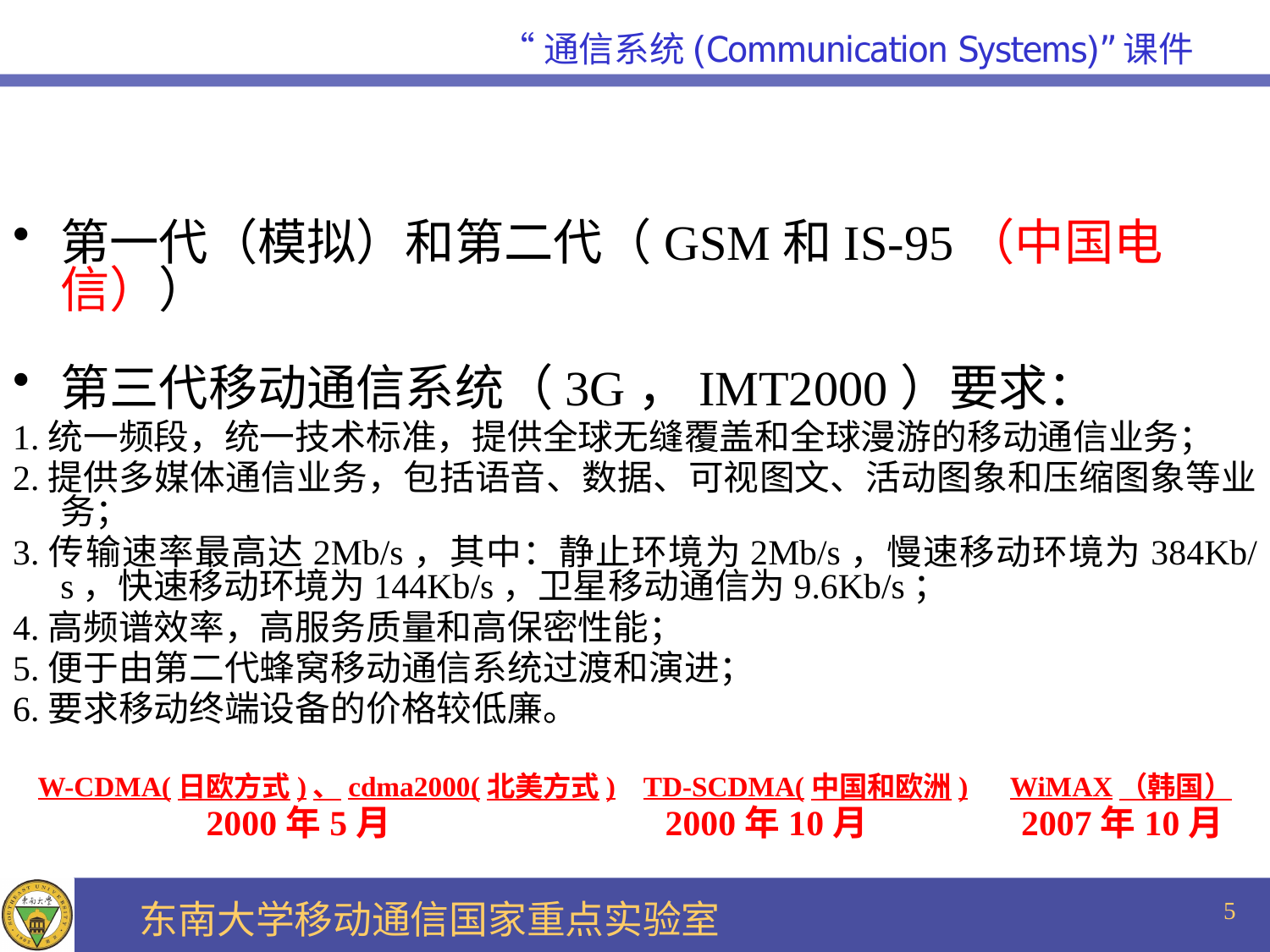

第一代（模拟）和第二代（GSM和IS-95（中国电信））

第三代移动通信系统（3G，IMT2000）要求：
1.统一频段，统一技术标准，提供全球无缝覆盖和全球漫游的移动通信业务；
2.提供多媒体通信业务，包括语音、数据、可视图文、活动图象和压缩图象等业务；
3.传输速率最高达2Mb/s，其中：静止环境为2Mb/s，慢速移动环境为384Kb/s，快速移动环境为144Kb/s，卫星移动通信为9.6Kb/s；
4.高频谱效率，高服务质量和高保密性能；
5.便于由第二代蜂窝移动通信系统过渡和演进；
6.要求移动终端设备的价格较低廉。

W-CDMA(日欧方式)、cdma2000(北美方式)    TD-SCDMA(中国和欧洲)      WiMAX（韩国）
                  2000年5月                                 2000年10月                  2007年10月

5